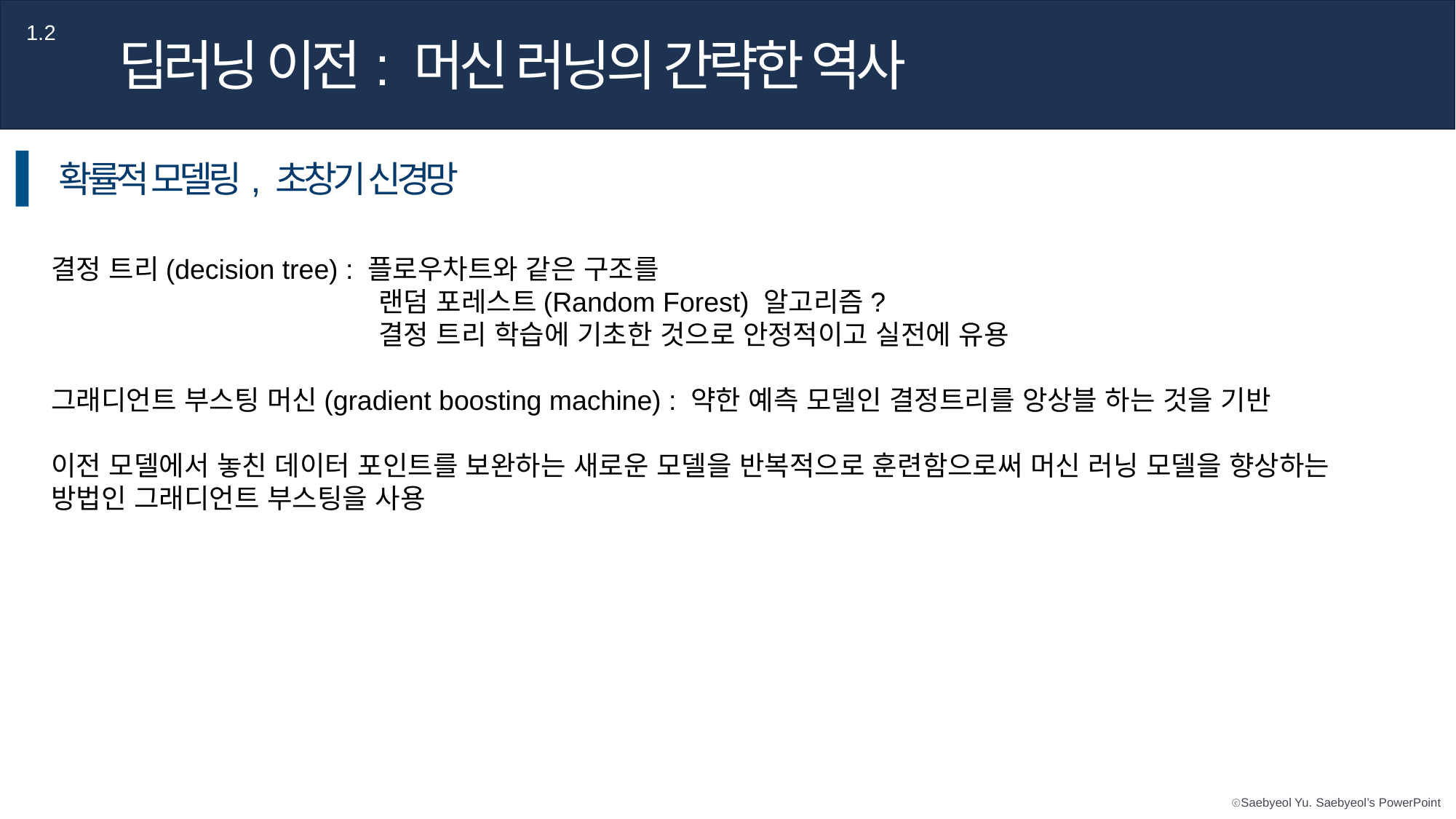

제목을 입력하세요
Part 1,
1.2
딥러닝 이전: 머신 러닝의 간략한 역사
Lorem Ipsum is simply dummy text of the printing and typesetting industry

확률적 모델링, 초창기 신경망
결정 트리(decision tree) : 플로우차트와 같은 구조를
			랜덤 포레스트(Random Forest) 알고리즘?
			결정 트리 학습에 기초한 것으로 안정적이고 실전에 유용

그래디언트 부스팅 머신(gradient boosting machine) : 약한 예측 모델인 결정트리를 앙상블 하는 것을 기반

이전 모델에서 놓친 데이터 포인트를 보완하는 새로운 모델을 반복적으로 훈련함으로써 머신 러닝 모델을 향상하는 방법인 그래디언트 부스팅을 사용